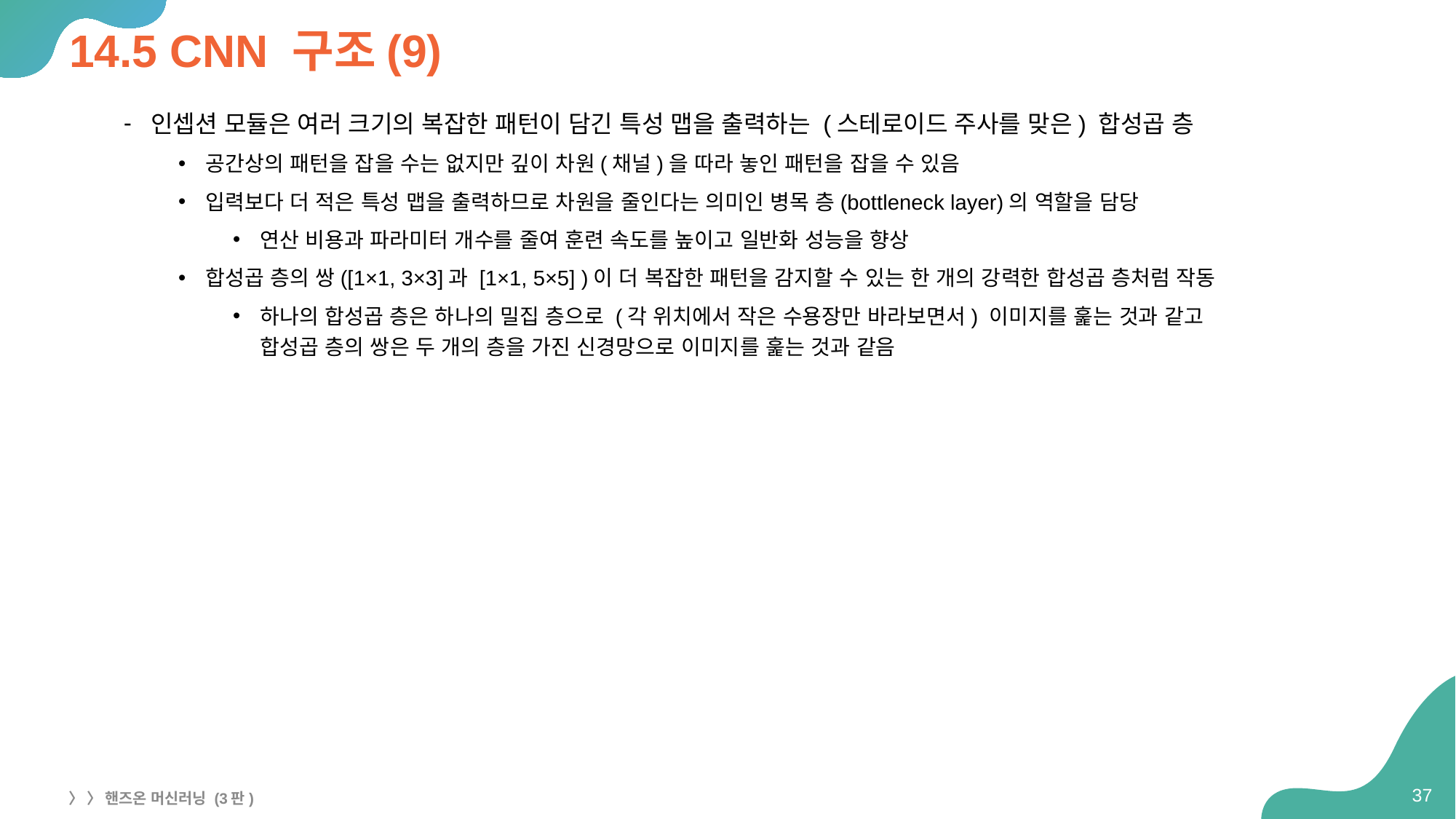

# 14.5 CNN 구조(9)
인셉션 모듈은 여러 크기의 복잡한 패턴이 담긴 특성 맵을 출력하는 (스테로이드 주사를 맞은) 합성곱 층
공간상의 패턴을 잡을 수는 없지만 깊이 차원(채널)을 따라 놓인 패턴을 잡을 수 있음
입력보다 더 적은 특성 맵을 출력하므로 차원을 줄인다는 의미인 병목 층(bottleneck layer)의 역할을 담당
연산 비용과 파라미터 개수를 줄여 훈련 속도를 높이고 일반화 성능을 향상
합성곱 층의 쌍([1×1, 3×3]과 [1×1, 5×5] )이 더 복잡한 패턴을 감지할 수 있는 한 개의 강력한 합성곱 층처럼 작동
하나의 합성곱 층은 하나의 밀집 층으로 (각 위치에서 작은 수용장만 바라보면서) 이미지를 훑는 것과 같고
합성곱 층의 쌍은 두 개의 층을 가진 신경망으로 이미지를 훑는 것과 같음
37
〉 〉 핸즈온 머신러닝 (3판)